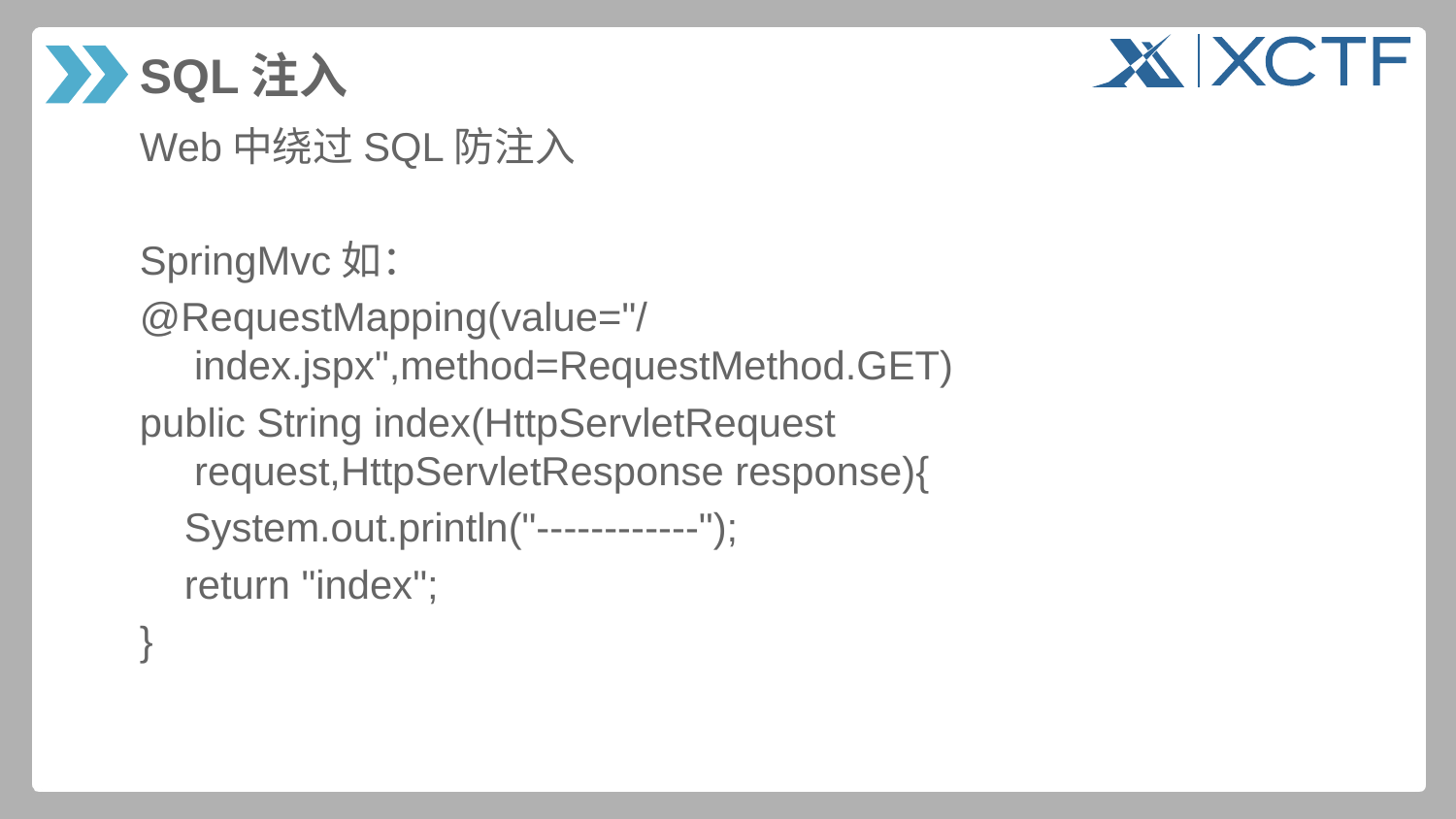

# SQL注入
Web中绕过SQL防注入

SpringMvc如：
@RequestMapping(value="/index.jspx",method=RequestMethod.GET)
public String index(HttpServletRequest request,HttpServletResponse response){
    System.out.println("------------");
    return "index";
}